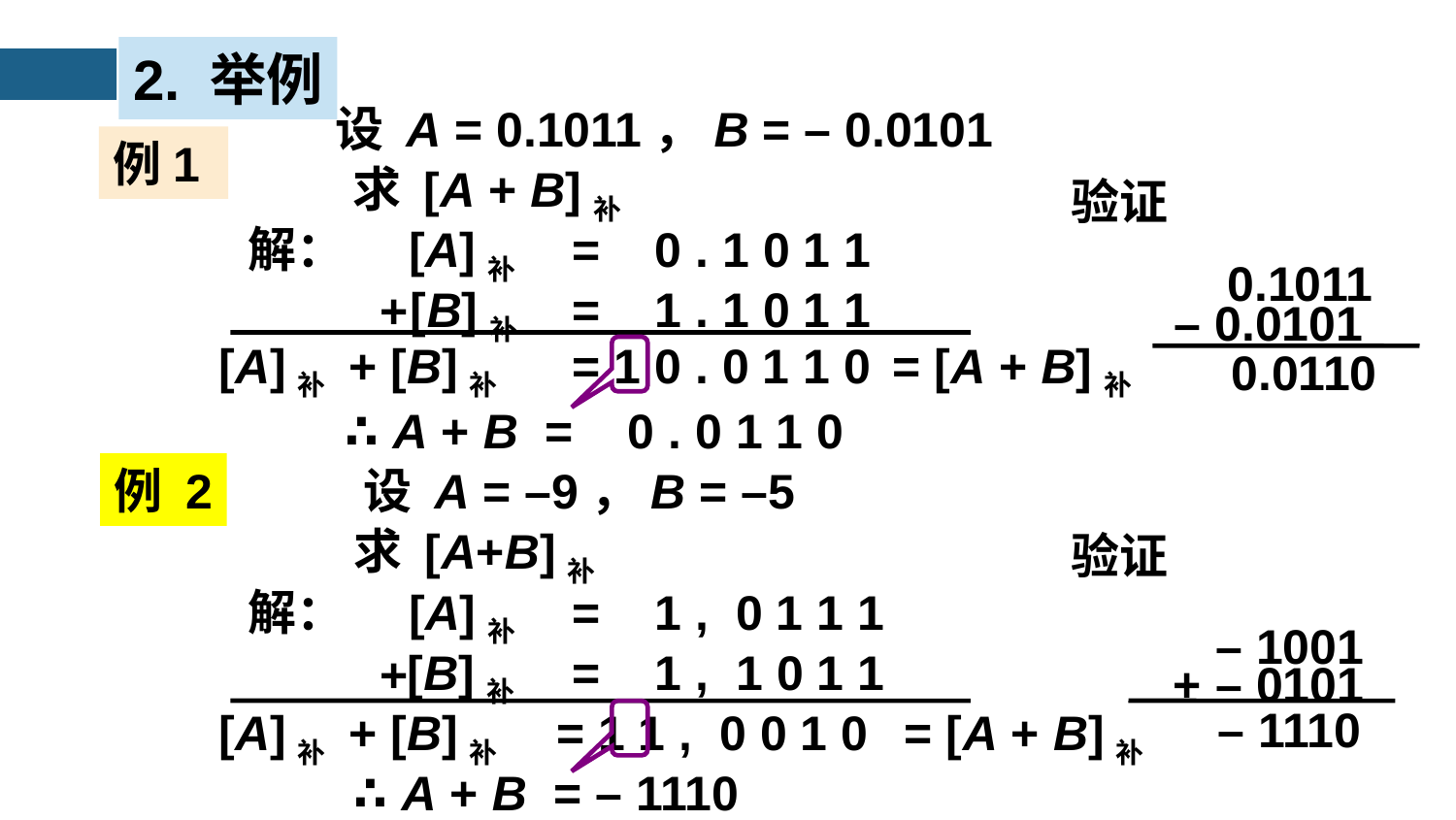

2. 举例
设 A = 0.1011，B = – 0.0101
例1
求 [A + B]补
验证
解：
[A]补
=    0 . 1 0 1 1
0.1011
[B]补
=    1 . 1 0 1 1
+
– 0.0101
[A]补 + [B]补
= 1 0 . 0 1 1 0
= [A + B]补

0.0110

∴ A + B  =    0 . 0 1 1 0
例 2
设 A = –9，B = –5
求 [A+B]补
验证
解：
[A]补
=    1 ,  0 1 1 1
– 1001
[B]补
=    1 ,  1 0 1 1
+
+
– 0101
– 1110
[A]补 + [B]补
= 1 1 ,  0 0 1 0
= [A + B]补

∴ A + B  = – 1110